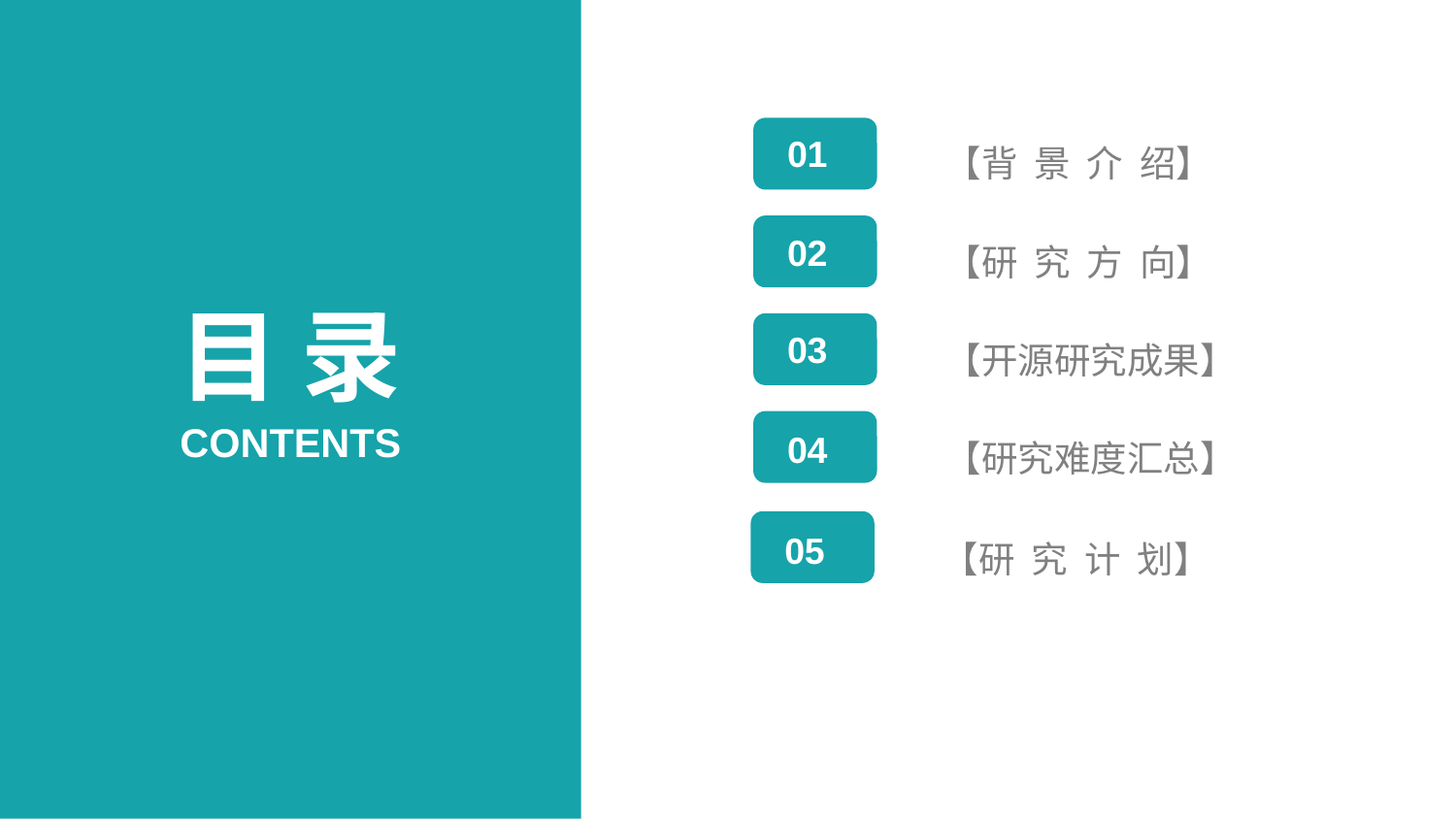

01
【背  景  介  绍】

02
【研  究  方  向】

目 录
03
【开源研究成果】

04
【研究难度汇总】

CONTENTS
05
【研  究  计  划】